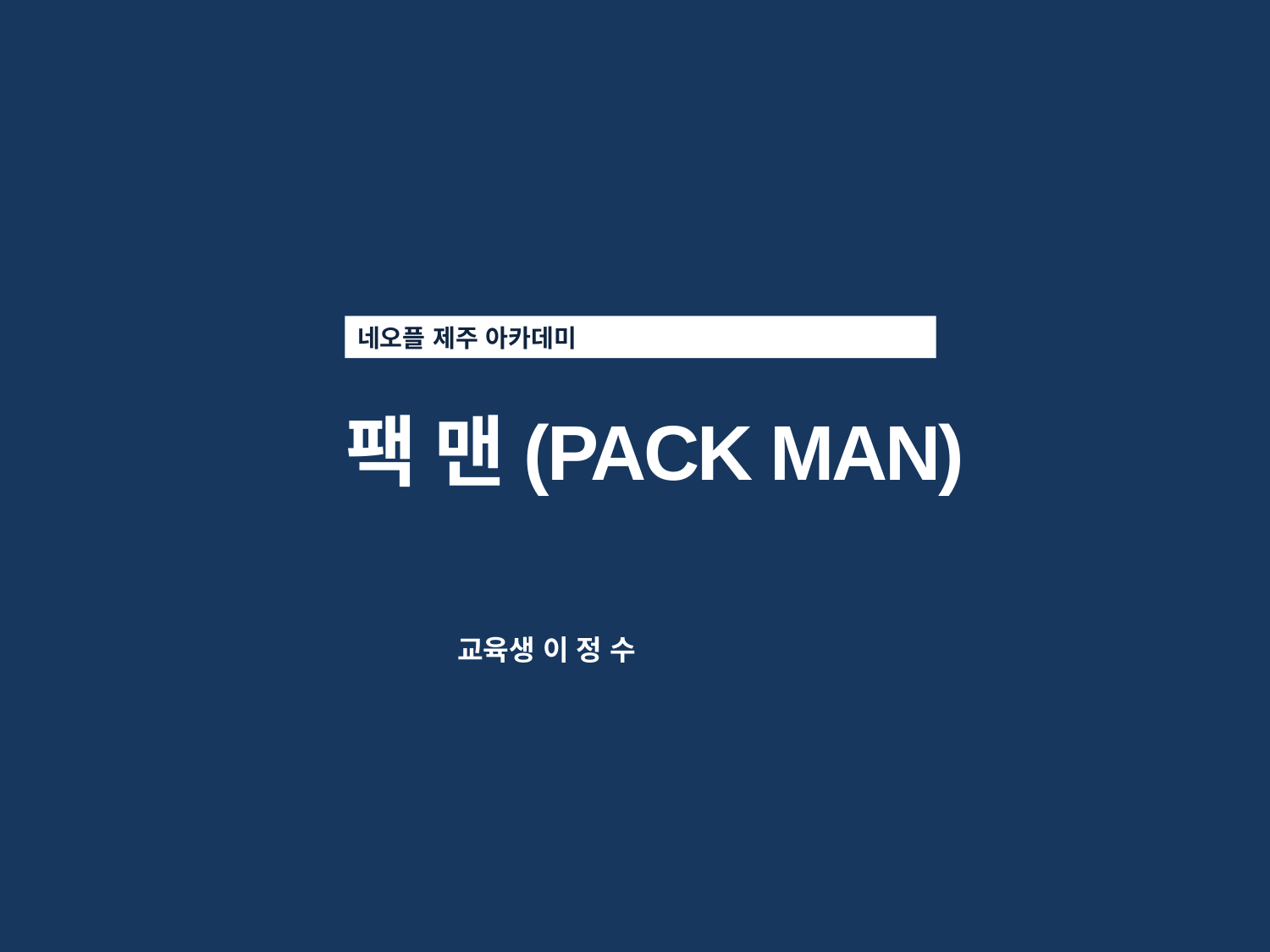

네오플 제주 아카데미
 팩 맨(PACK MAN)
교육생 이 정 수